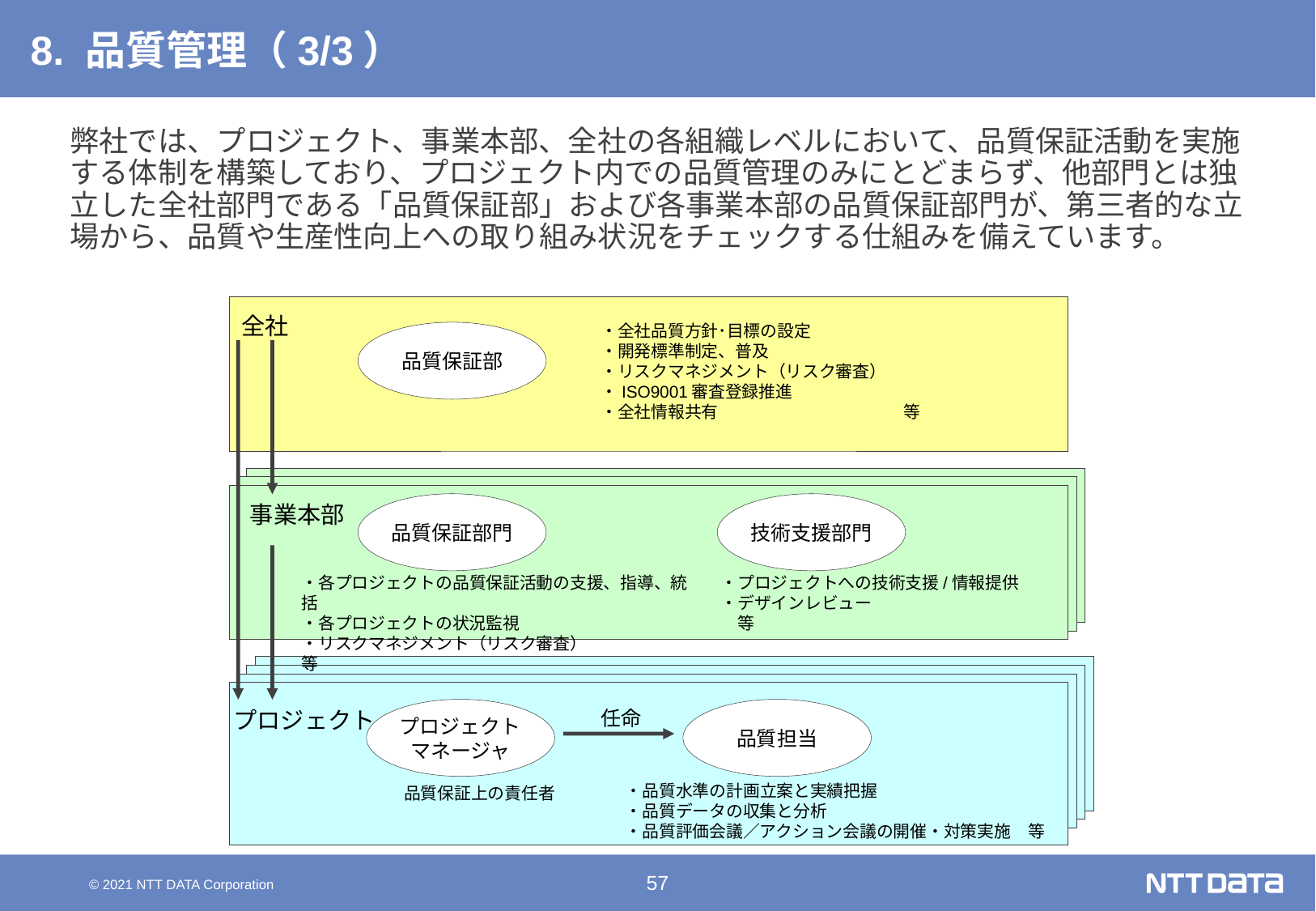

# 8. 品質管理（3/3）
弊社では、プロジェクト、事業本部、全社の各組織レベルにおいて、品質保証活動を実施する体制を構築しており、プロジェクト内での品質管理のみにとどまらず、他部門とは独立した全社部門である「品質保証部」および各事業本部の品質保証部門が、第三者的な立場から、品質や生産性向上への取り組み状況をチェックする仕組みを備えています。

全社
・全社品質方針･目標の設定
・開発標準制定、普及
・リスクマネジメント（リスク審査）
・ISO9001審査登録推進
・全社情報共有　　　　　　　　　　　等
品質保証部

事業本部
品質保証部門
技術支援部門

・各プロジェクトの品質保証活動の支援、指導、統括
・各プロジェクトの状況監視
・リスクマネジメント（リスク審査） 　　　　　　等
・プロジェクトへの技術支援/情報提供
・デザインレビュー　　　　　　　　　　　等

プロジェクト
プロジェクト
マネージャ
任命
品質担当

・品質水準の計画立案と実績把握
・品質データの収集と分析
・品質評価会議／アクション会議の開催・対策実施　等
品質保証上の責任者